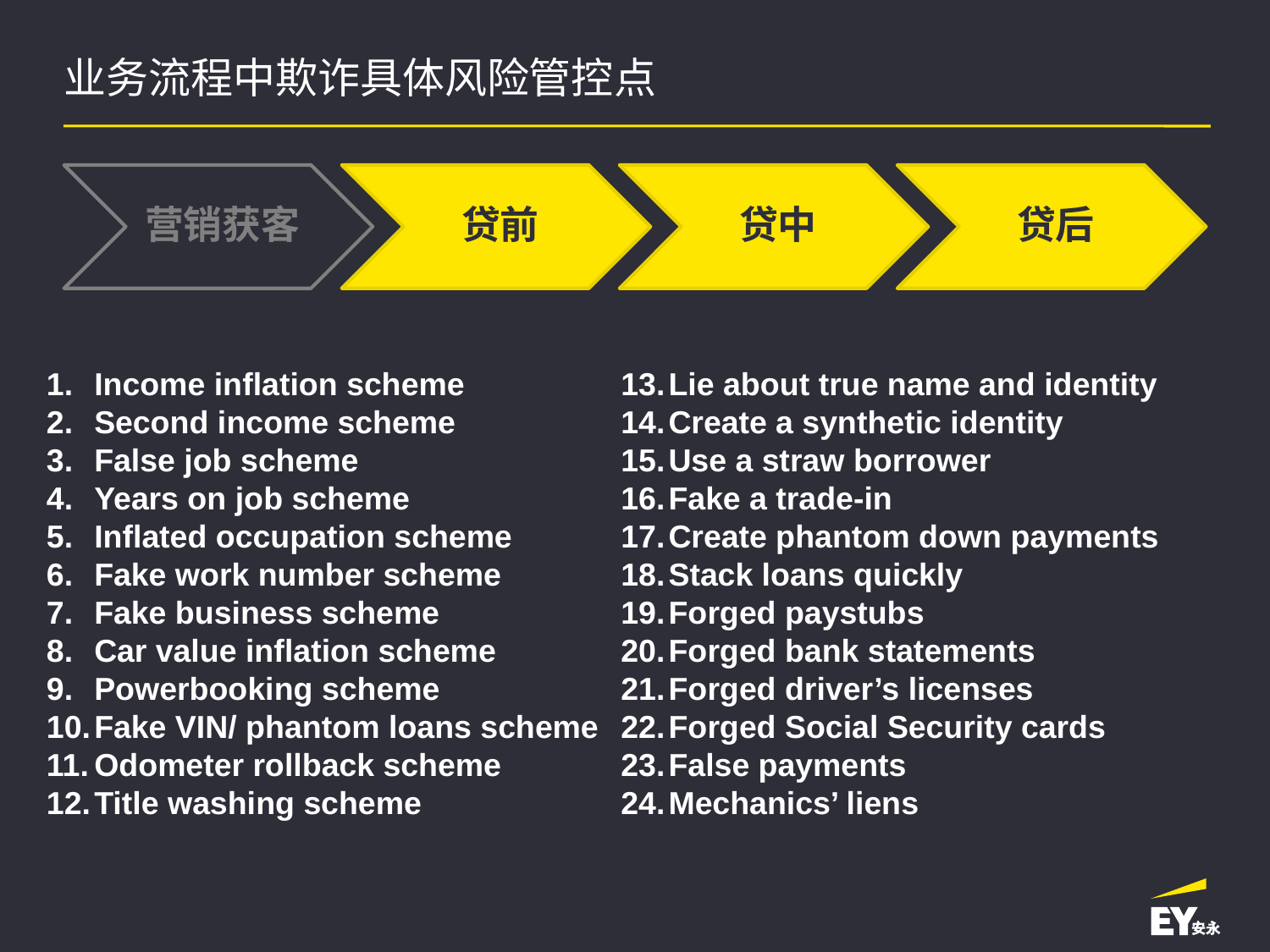

# 业务流程中欺诈具体风险管控点
营销获客
贷前
贷中
贷后
Income inflation scheme
Second income scheme
False job scheme
Years on job scheme
Inflated occupation scheme
Fake work number scheme
Fake business scheme
Car value inflation scheme
Powerbooking scheme
Fake VIN/ phantom loans scheme
Odometer rollback scheme
Title washing scheme
Lie about true name and identity
Create a synthetic identity
Use a straw borrower
Fake a trade-in
Create phantom down payments
Stack loans quickly
Forged paystubs
Forged bank statements
Forged driver’s licenses
Forged Social Security cards
False payments
Mechanics’ liens